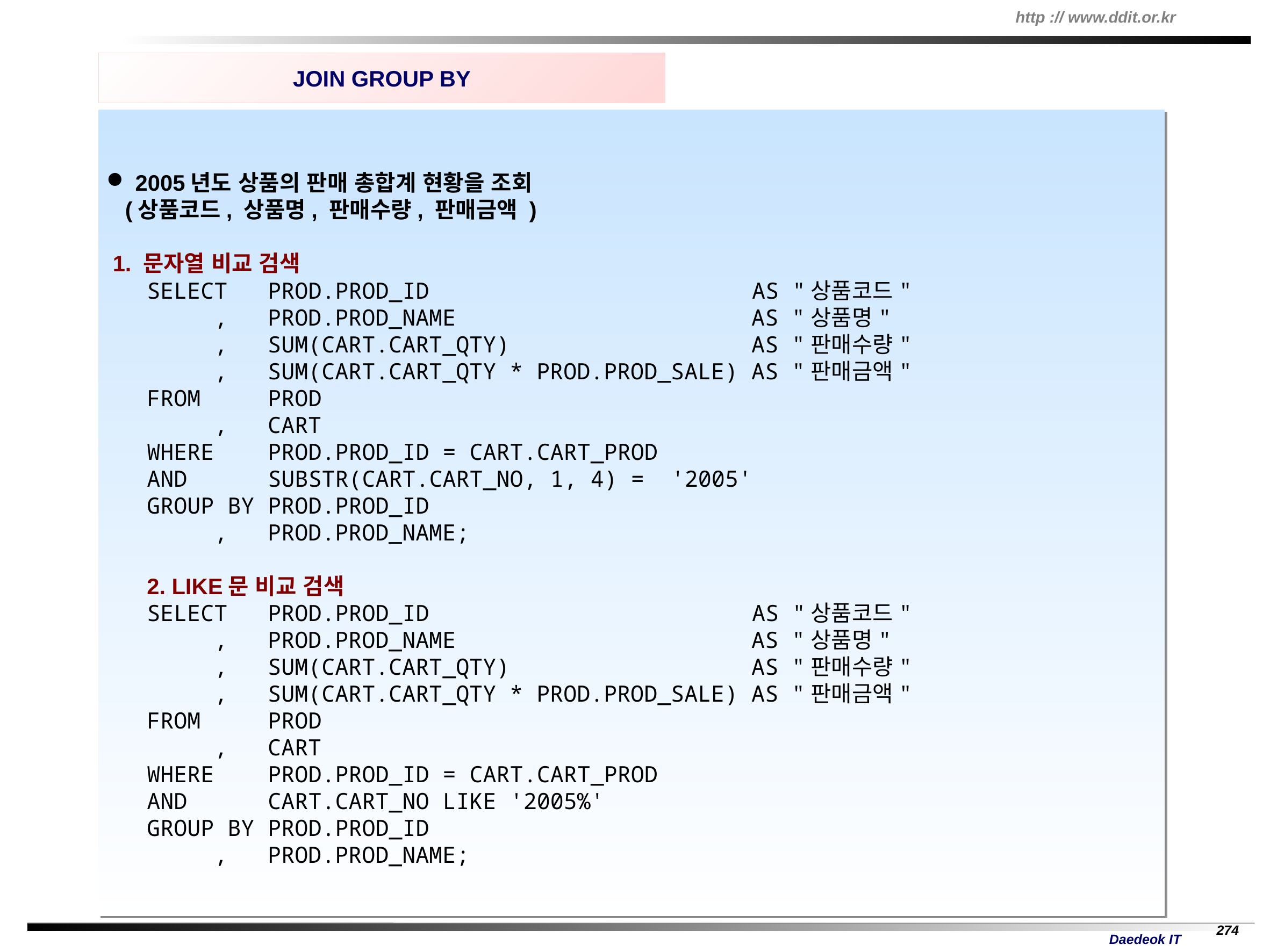

JOIN GROUP BY
 2005년도 상품의 판매 총합계 현황을 조회
   (상품코드, 상품명, 판매수량, 판매금액 )

 1. 문자열 비교 검색
SELECT   PROD.PROD_ID                        AS "상품코드"
     ,   PROD.PROD_NAME                      AS "상품명"
     ,   SUM(CART.CART_QTY)                  AS "판매수량"
     ,   SUM(CART.CART_QTY * PROD.PROD_SALE) AS "판매금액"
FROM     PROD
     ,   CART
WHERE    PROD.PROD_ID = CART.CART_PROD
AND      SUBSTR(CART.CART_NO, 1, 4) =  '2005'
GROUP BY PROD.PROD_ID
     ,   PROD.PROD_NAME;

2. LIKE문 비교 검색
SELECT   PROD.PROD_ID                        AS "상품코드"
     ,   PROD.PROD_NAME                      AS "상품명"
     ,   SUM(CART.CART_QTY)                  AS "판매수량"
     ,   SUM(CART.CART_QTY * PROD.PROD_SALE) AS "판매금액"
FROM     PROD
     ,   CART
WHERE    PROD.PROD_ID = CART.CART_PROD
AND      CART.CART_NO LIKE '2005%'
GROUP BY PROD.PROD_ID
     ,   PROD.PROD_NAME;